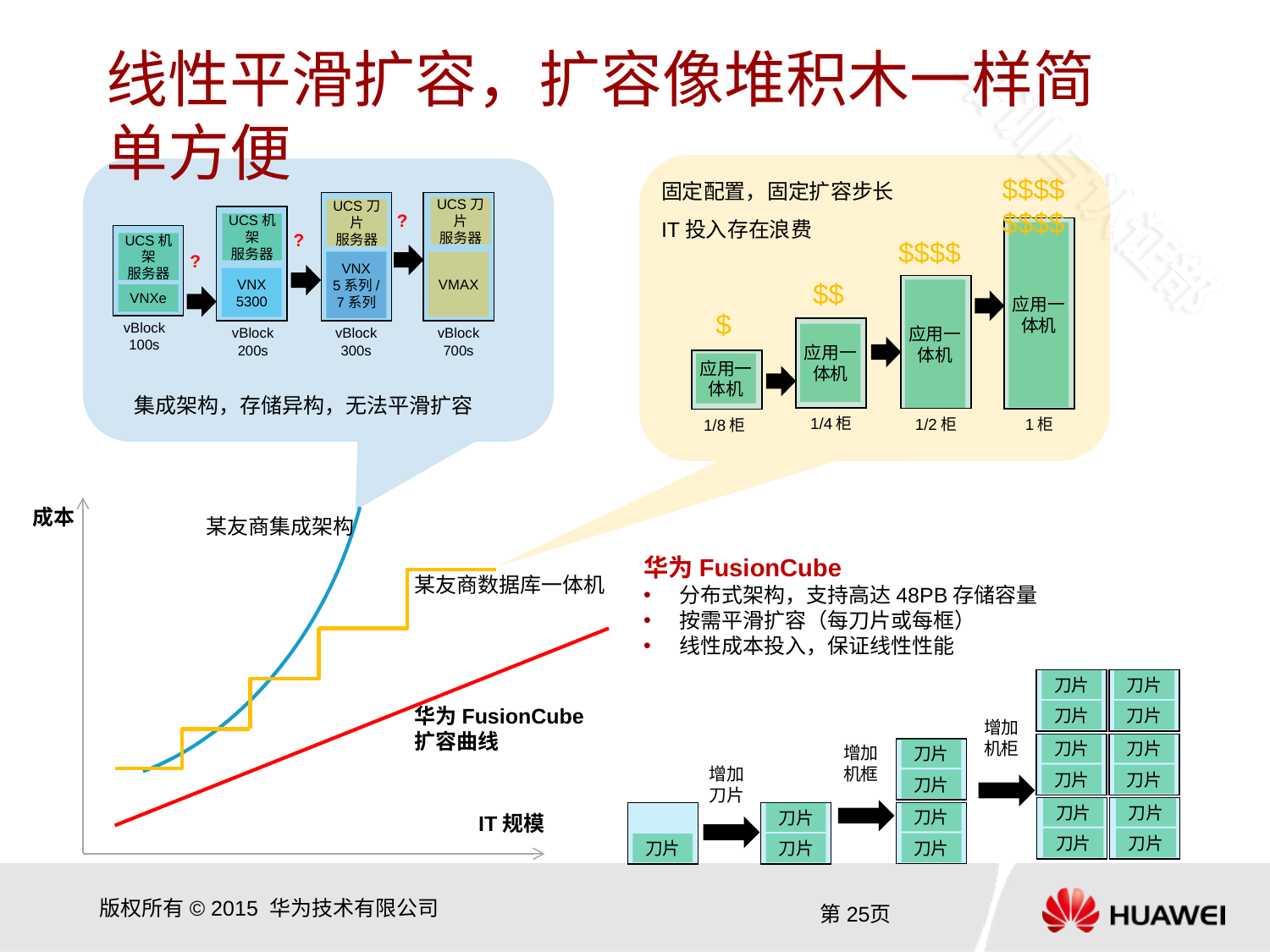

# 线性平滑扩容，扩容像堆积木一样简单方便

成本
某友商集成架构
某友商数据库一体机
华为FusionCube
扩容曲线
IT规模
固定配置，固定扩容步长
IT投入存在浪费
$$$$$$$$

UCS刀片
服务器
UCS刀片
服务器
?

UCS机架
服务器
?

UCS机架
服务器
?

VNX
5系列/
7系列
VMAX

VNX 5300
VNXe

vBlock
100s
vBlock
200s
vBlock
300s
vBlock
700s

应用一体机
$$$$
$$

应用一体机

$

应用一体机

应用一体机

集成架构，存储异构，无法平滑扩容
1/4柜
1/2柜
1柜
1/8柜
华为FusionCube
分布式架构，支持高达48PB存储容量
按需平滑扩容（每刀片或每框）
线性成本投入，保证线性性能

刀片

刀片
刀片
刀片
增加
机柜

刀片

刀片
增加
机框

刀片
增加
刀片
刀片
刀片
刀片

刀片

刀片

刀片

刀片

刀片
刀片
刀片
刀片
刀片